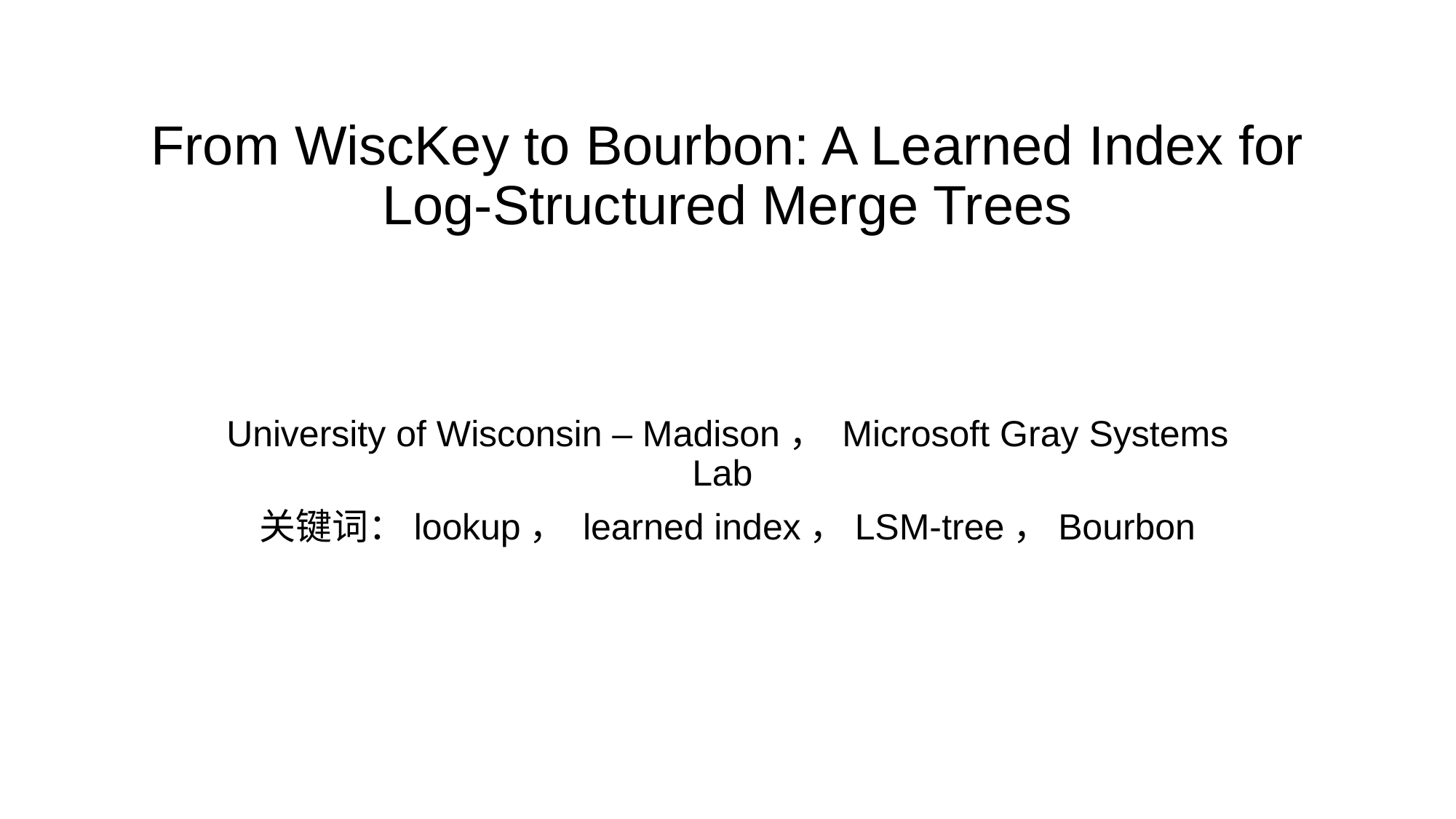

# From WiscKey to Bourbon: A Learned Index for Log-Structured Merge Trees
University of Wisconsin – Madison， Microsoft Gray Systems Lab
关键词：lookup， learned index，LSM-tree，Bourbon